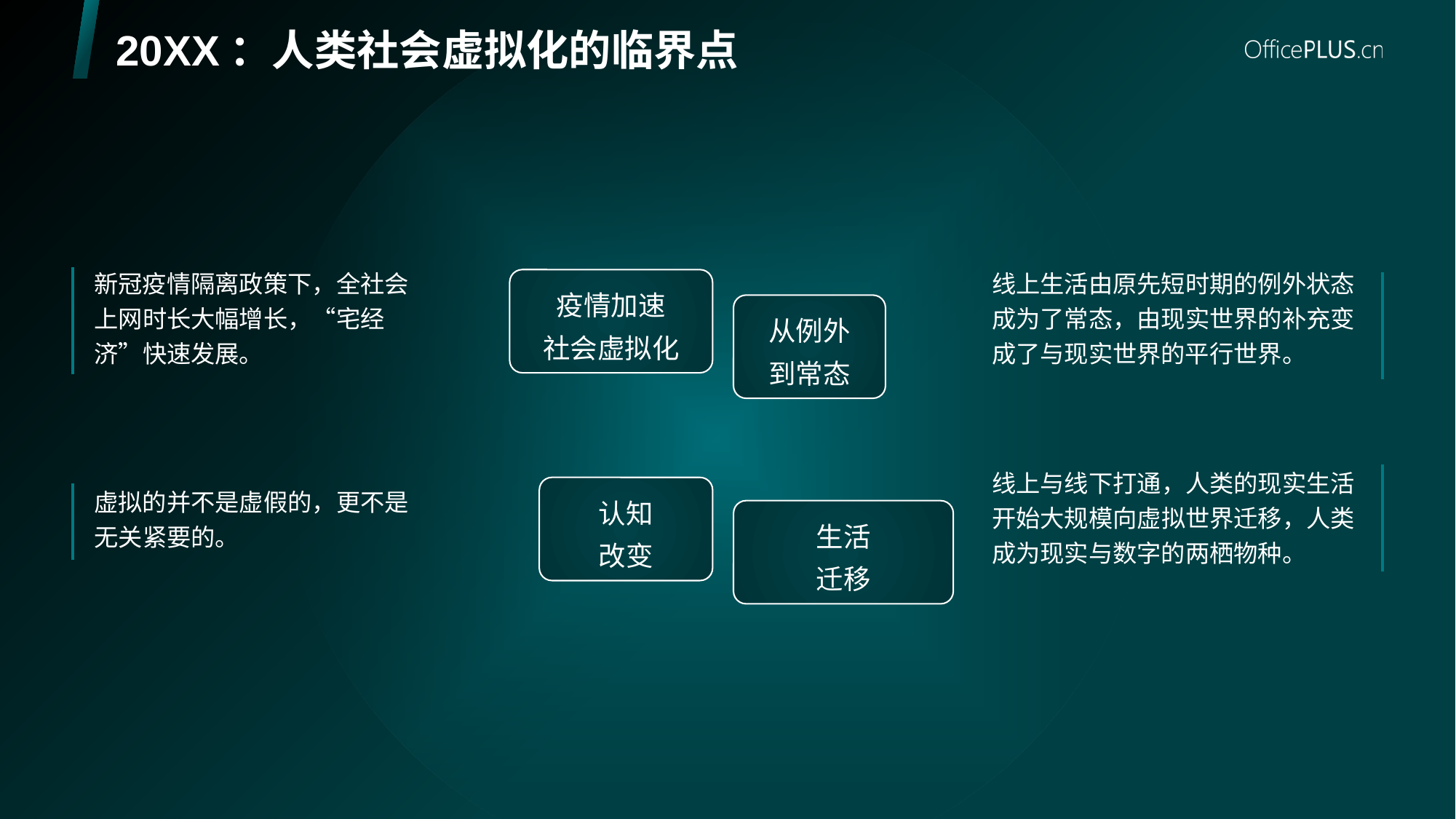

# 20XX：人类社会虚拟化的临界点
疫情加速
社会虚拟化
新冠疫情隔离政策下，全社会上网时长大幅增长，“宅经济”快速发展。
线上生活由原先短时期的例外状态成为了常态，由现实世界的补充变成了与现实世界的平行世界。
从例外
到常态

认知
改变
生活
迁移
线上与线下打通，人类的现实生活开始大规模向虚拟世界迁移，人类成为现实与数字的两栖物种。
虚拟的并不是虚假的，更不是无关紧要的。